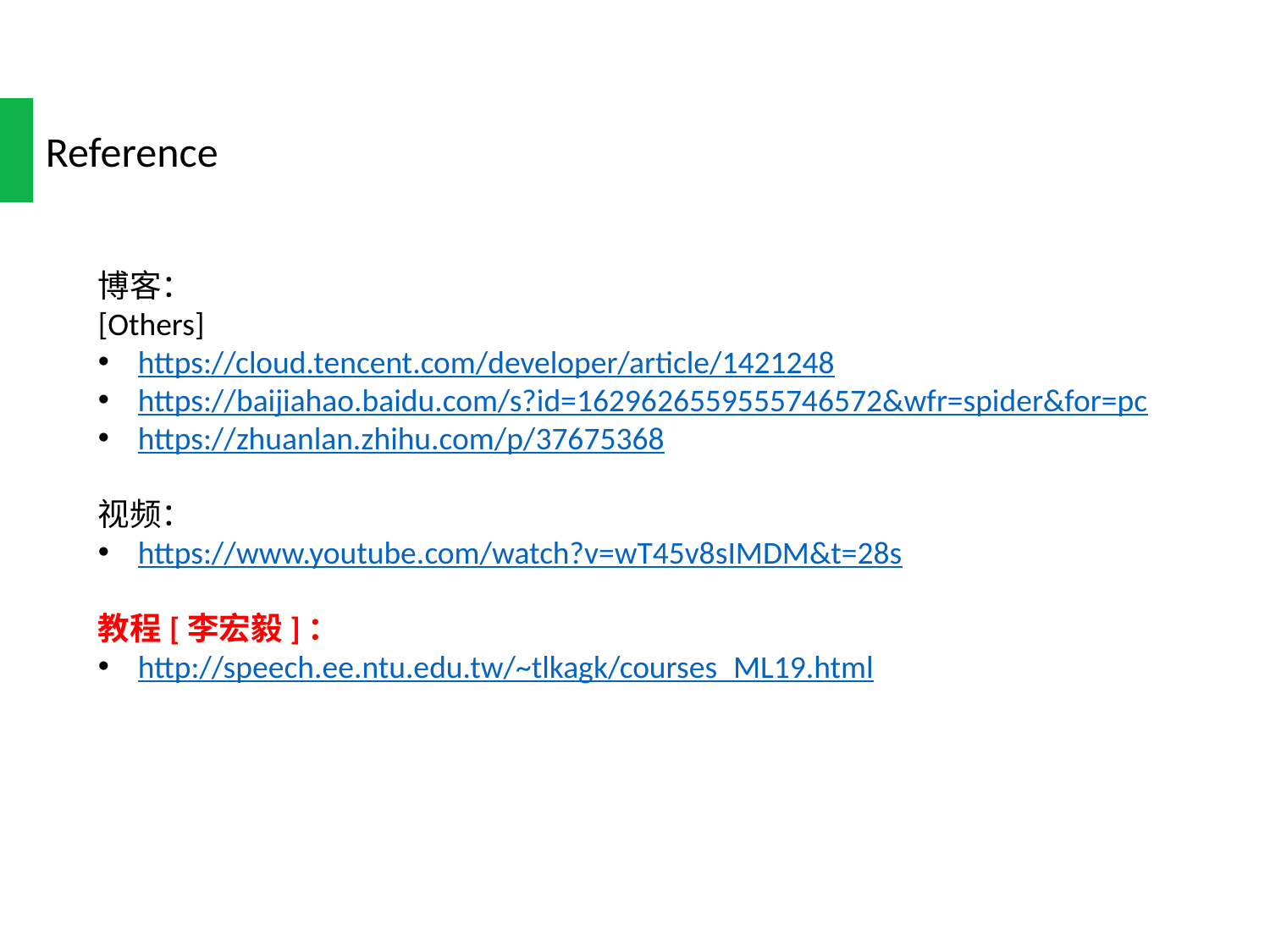

Reference

博客：
[Others]
https://cloud.tencent.com/developer/article/1421248
https://baijiahao.baidu.com/s?id=1629626559555746572&wfr=spider&for=pc
https://zhuanlan.zhihu.com/p/37675368

视频：
https://www.youtube.com/watch?v=wT45v8sIMDM&t=28s

教程[李宏毅]：
http://speech.ee.ntu.edu.tw/~tlkagk/courses_ML19.html